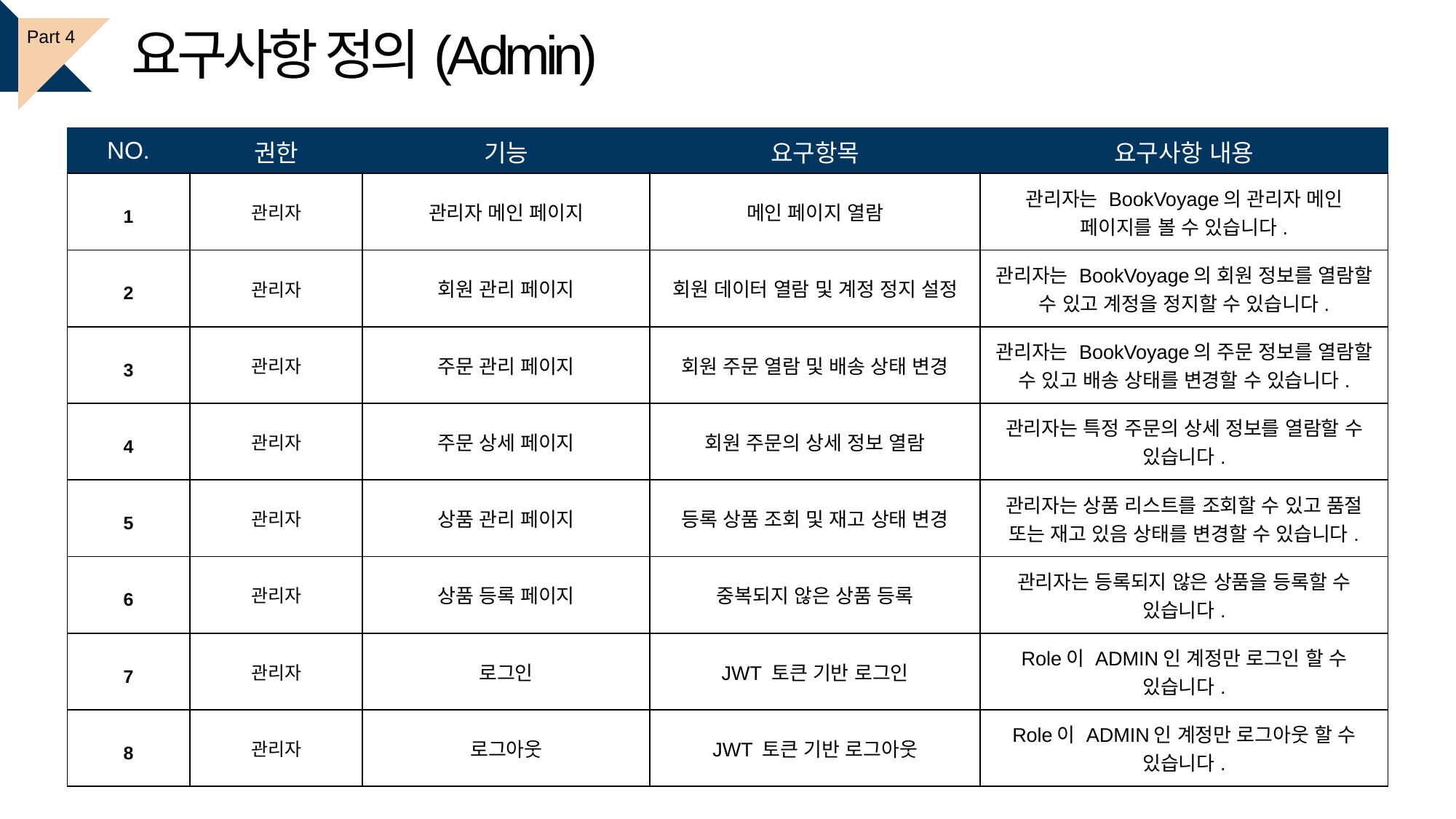

요구사항 정의(Admin)

Part 4
| NO. | 권한 | 기능 | 요구항목 | 요구사항 내용 |
| --- | --- | --- | --- | --- |
| 1 | 관리자 | 관리자 메인 페이지 | 메인 페이지 열람 | 관리자는 BookVoyage의 관리자 메인 페이지를 볼 수 있습니다. |
| 2 | 관리자 | 회원 관리 페이지 | 회원 데이터 열람 및 계정 정지 설정 | 관리자는 BookVoyage의 회원 정보를 열람할 수 있고 계정을 정지할 수 있습니다. |
| 3 | 관리자 | 주문 관리 페이지 | 회원 주문 열람 및 배송 상태 변경 | 관리자는 BookVoyage의 주문 정보를 열람할 수 있고 배송 상태를 변경할 수 있습니다. |
| 4 | 관리자 | 주문 상세 페이지 | 회원 주문의 상세 정보 열람 | 관리자는 특정 주문의 상세 정보를 열람할 수 있습니다. |
| 5 | 관리자 | 상품 관리 페이지 | 등록 상품 조회 및 재고 상태 변경 | 관리자는 상품 리스트를 조회할 수 있고 품절 또는 재고 있음 상태를 변경할 수 있습니다. |
| 6 | 관리자 | 상품 등록 페이지 | 중복되지 않은 상품 등록 | 관리자는 등록되지 않은 상품을 등록할 수 있습니다. |
| 7 | 관리자 | 로그인 | JWT 토큰 기반 로그인 | Role이 ADMIN인 계정만 로그인 할 수 있습니다. |
| 8 | 관리자 | 로그아웃 | JWT 토큰 기반 로그아웃 | Role이 ADMIN인 계정만 로그아웃 할 수 있습니다. |